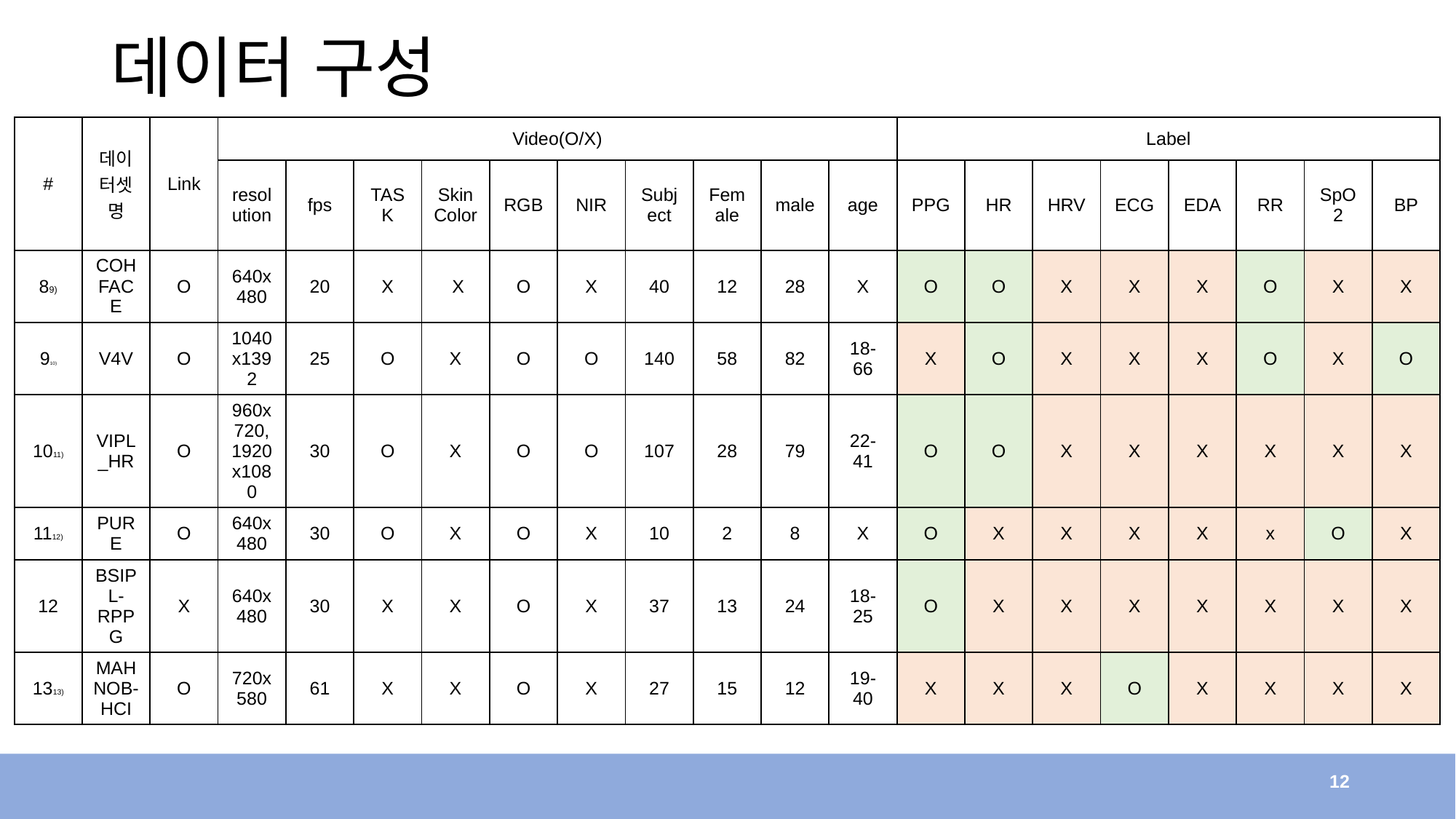

# 데이터 구성
| # | 데이터셋 명 | Link | Video(O/X) |  |  |  |  |  |  |  |  |  | Label |  |  |  |  |  |  |  |
| --- | --- | --- | --- | --- | --- | --- | --- | --- | --- | --- | --- | --- | --- | --- | --- | --- | --- | --- | --- | --- |
|  |  |  | resolution | fps | TASK | Skin Color | RGB | NIR | Subject | Female | male | age | PPG | HR | HRV | ECG | EDA | RR | SpO2 | BP |
| 89) | COHFACE | O | 640x 480 | 20 | X | X | O | X | 40 | 12 | 28 | X | O | O | X | X | X | O | X | X |
| 910) | V4V | O | 1040x1392 | 25 | O | X | O | O | 140 | 58 | 82 | 18-66 | X | O | X | X | X | O | X | O |
| 1011) | VIPL\_HR | O | 960x720, 1920x1080 | 30 | O | X | O | O | 107 | 28 | 79 | 22-41 | O | O | X | X | X | X | X | X |
| 1112) | PURE | O | 640x480 | 30 | O | X | O | X | 10 | 2 | 8 | X | O | X | X | X | X | x | O | X |
| 12 | BSIPL-RPPG | X | 640x480 | 30 | X | X | O | X | 37 | 13 | 24 | 18-25 | O | X | X | X | X | X | X | X |
| 1313) | MAHNOB-HCI | O | 720x580 | 61 | X | X | O | X | 27 | 15 | 12 | 19-40 | X | X | X | O | X | X | X | X |
12